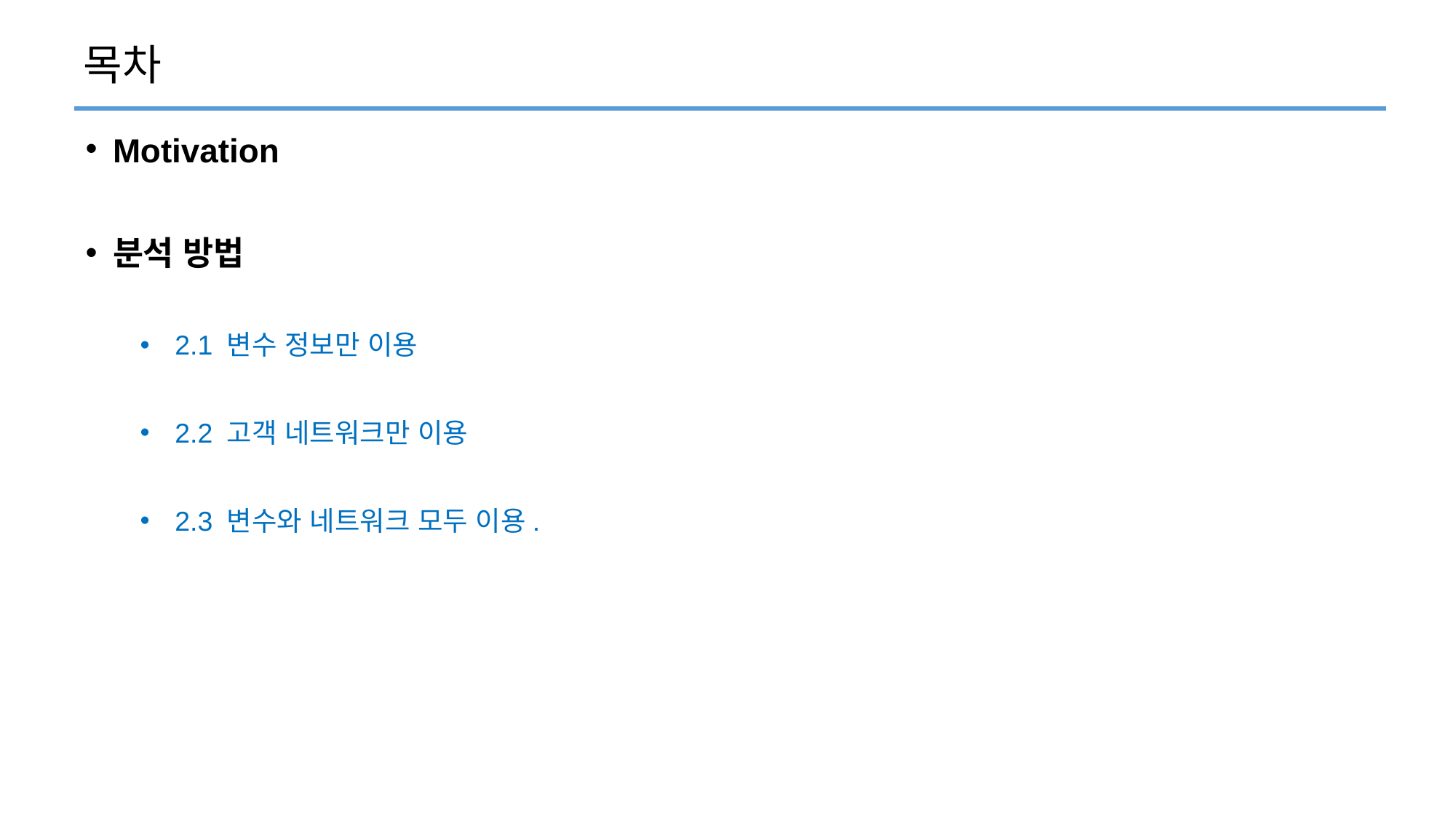

# 목차
Motivation

분석 방법

 2.1 변수 정보만 이용

 2.2 고객 네트워크만 이용

 2.3 변수와 네트워크 모두 이용.